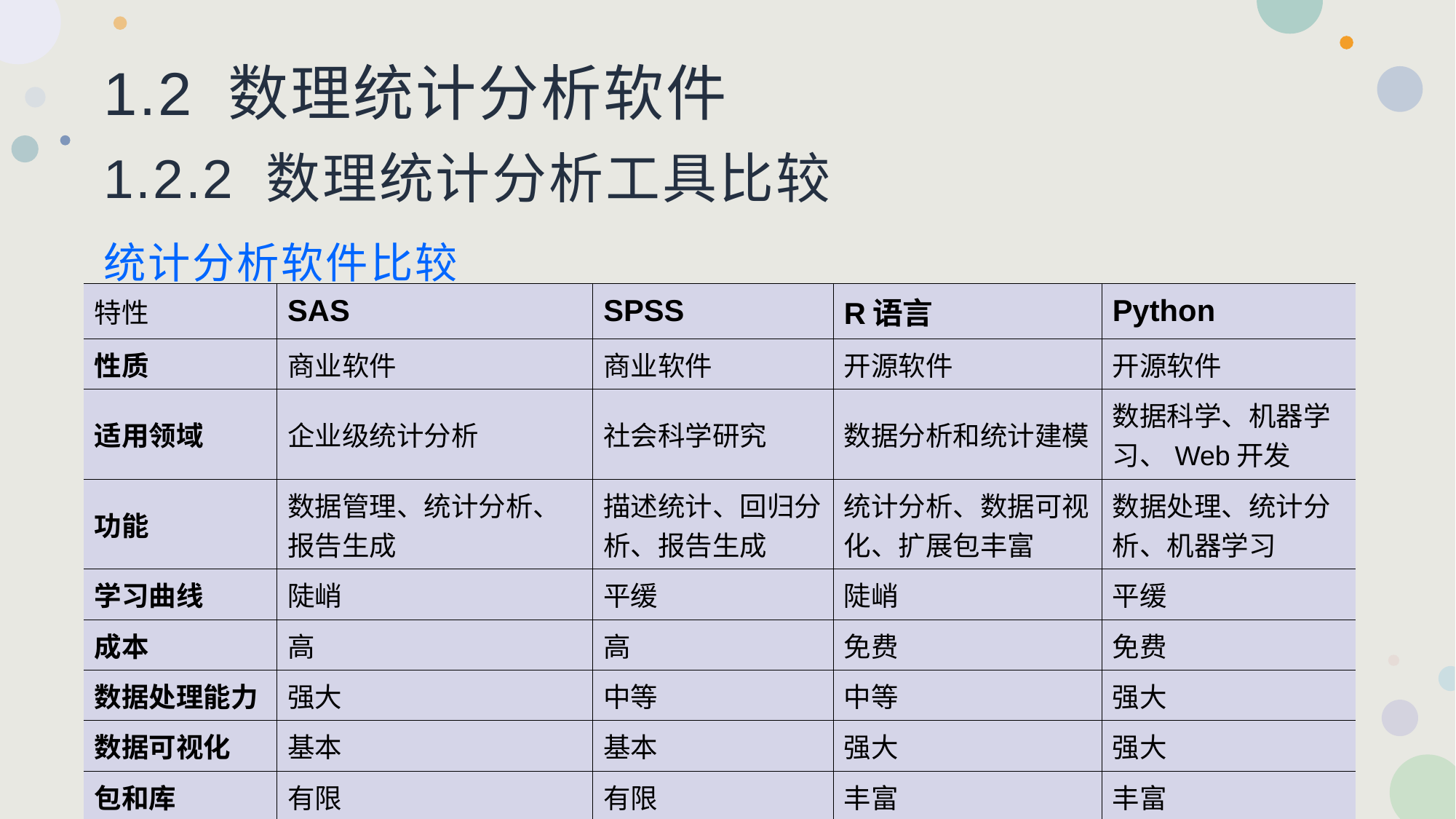

# 1.2 数理统计分析软件 1.2.2 数理统计分析工具比较
统计分析软件比较
| 特性 | SAS | SPSS | R语言 | Python |
| --- | --- | --- | --- | --- |
| 性质 | 商业软件 | 商业软件 | 开源软件 | 开源软件 |
| 适用领域 | 企业级统计分析 | 社会科学研究 | 数据分析和统计建模 | 数据科学、机器学习、Web开发 |
| 功能 | 数据管理、统计分析、报告生成 | 描述统计、回归分析、报告生成 | 统计分析、数据可视化、扩展包丰富 | 数据处理、统计分析、机器学习 |
| 学习曲线 | 陡峭 | 平缓 | 陡峭 | 平缓 |
| 成本 | 高 | 高 | 免费 | 免费 |
| 数据处理能力 | 强大 | 中等 | 中等 | 强大 |
| 数据可视化 | 基本 | 基本 | 强大 | 强大 |
| 包和库 | 有限 | 有限 | 丰富 | 丰富 |
| 性能 | 高 | 中等 | 中等 | 高 |